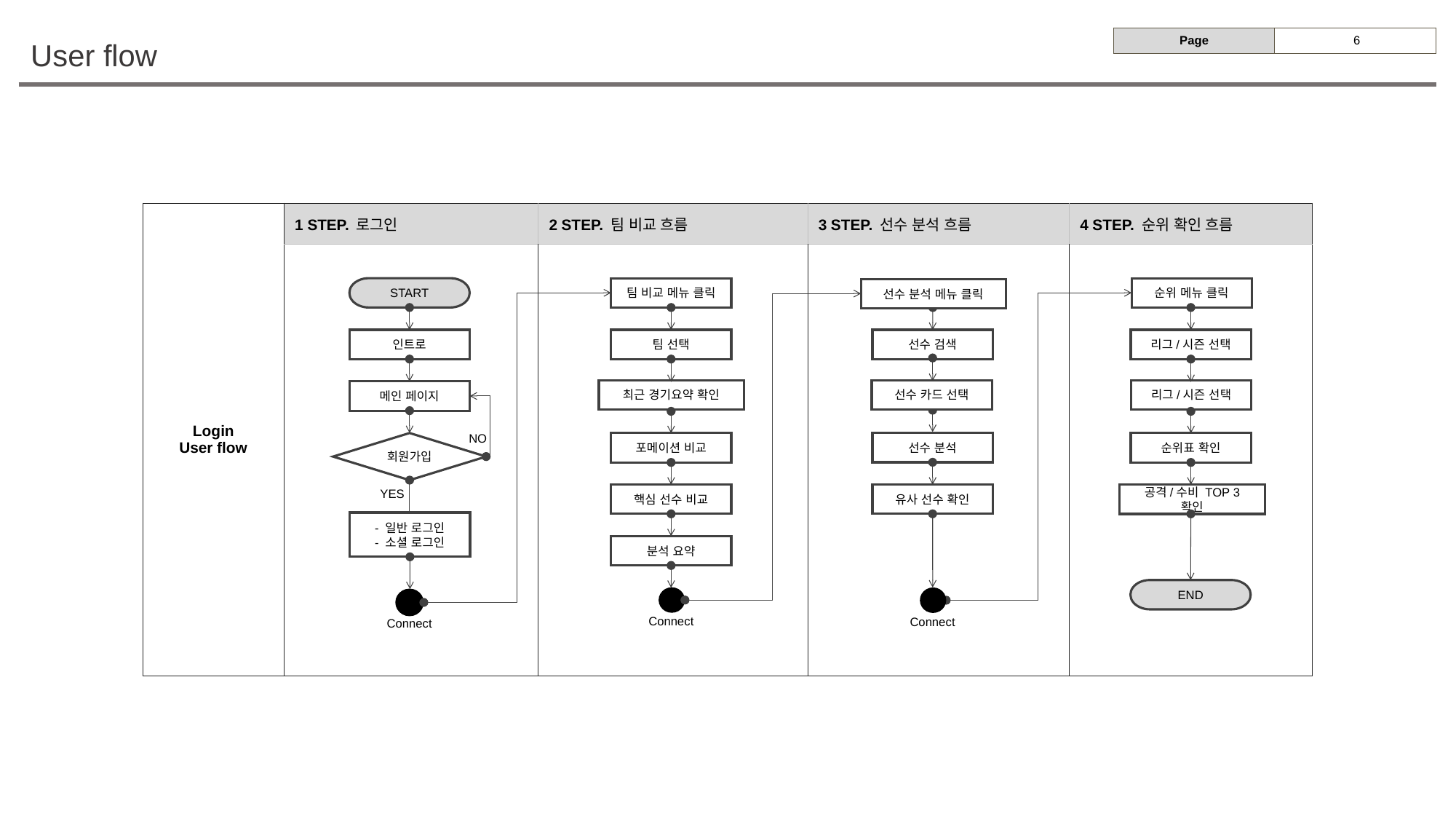

# User flow
| Login User flow | 1 STEP. 로그인 | 2 STEP. 팀 비교 흐름 | 3 STEP. 선수 분석 흐름 | 4 STEP. 순위 확인 흐름 |
| --- | --- | --- | --- | --- |
|  |  |  |  |  |
START
팀 비교 메뉴 클릭
순위 메뉴 클릭
선수 분석 메뉴 클릭
인트로
팀 선택
선수 검색
리그/시즌 선택
최근 경기요약 확인
선수 카드 선택
리그/시즌 선택
메인 페이지
NO
선수 분석
회원가입
포메이션 비교
순위표 확인
YES
핵심 선수 비교
유사 선수 확인
공격/수비 TOP 3 확인
- 일반 로그인
- 소셜 로그인
분석 요약
END

Connect
Connect
Connect